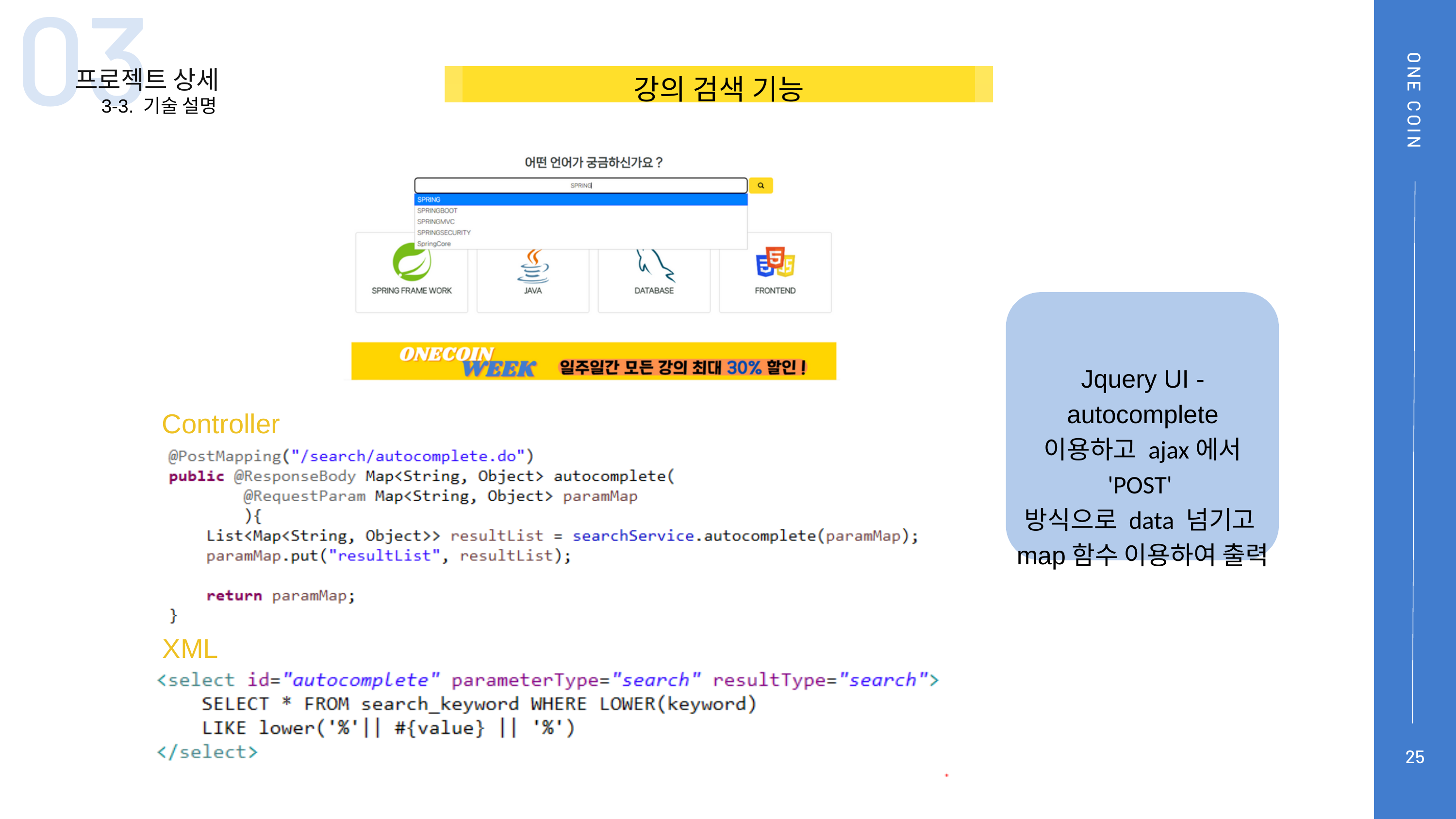

03
프로젝트 상세

강의 검색 기능
3-3. 기술 설명
ONE COIN

Jquery UI - autocomplete
이용하고 ajax에서 'POST'
방식으로 data 넘기고
map함수 이용하여 출력
Controller

XML

25